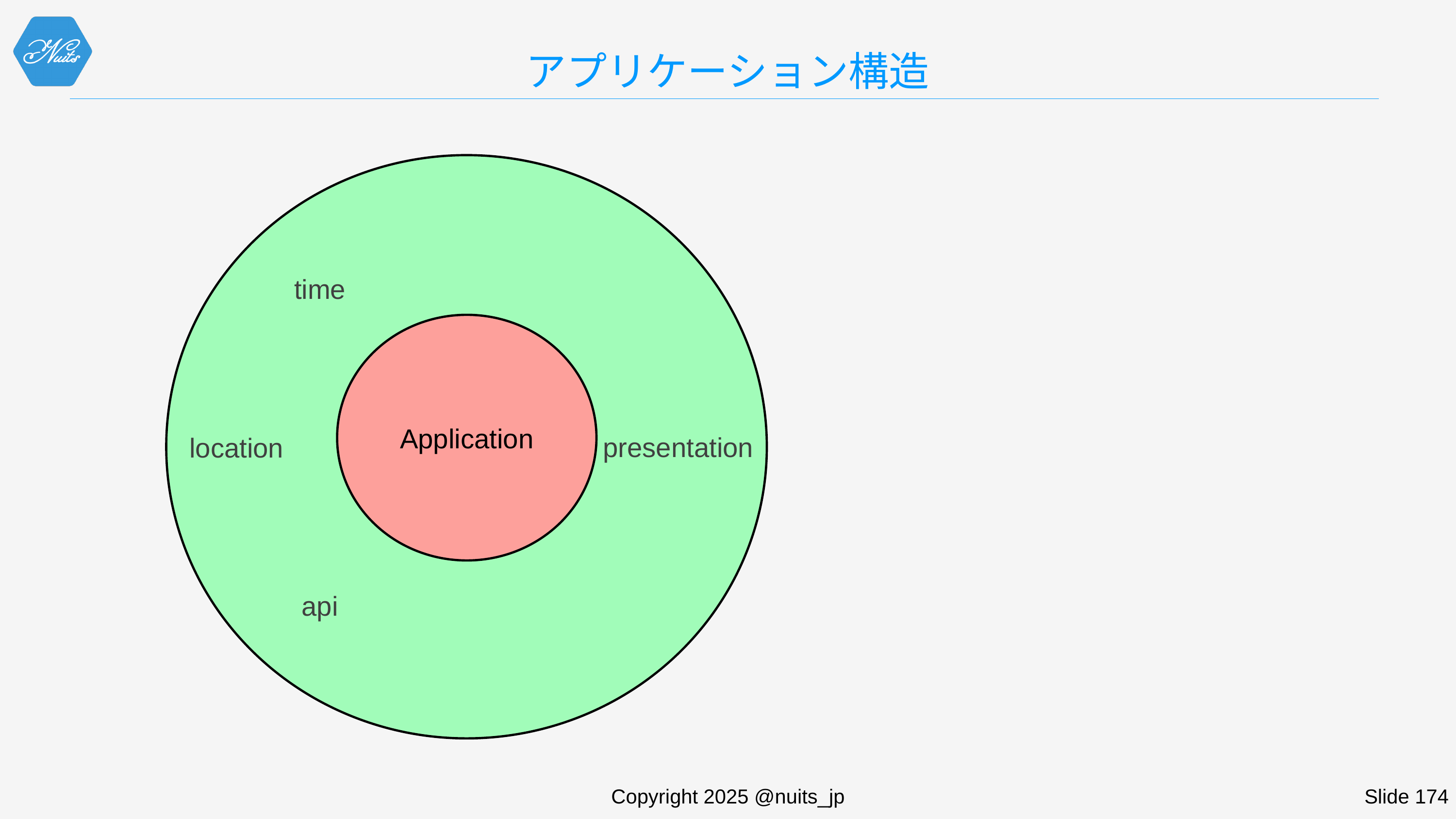

# アプリケーション構造

time
Application
presentation
location
api